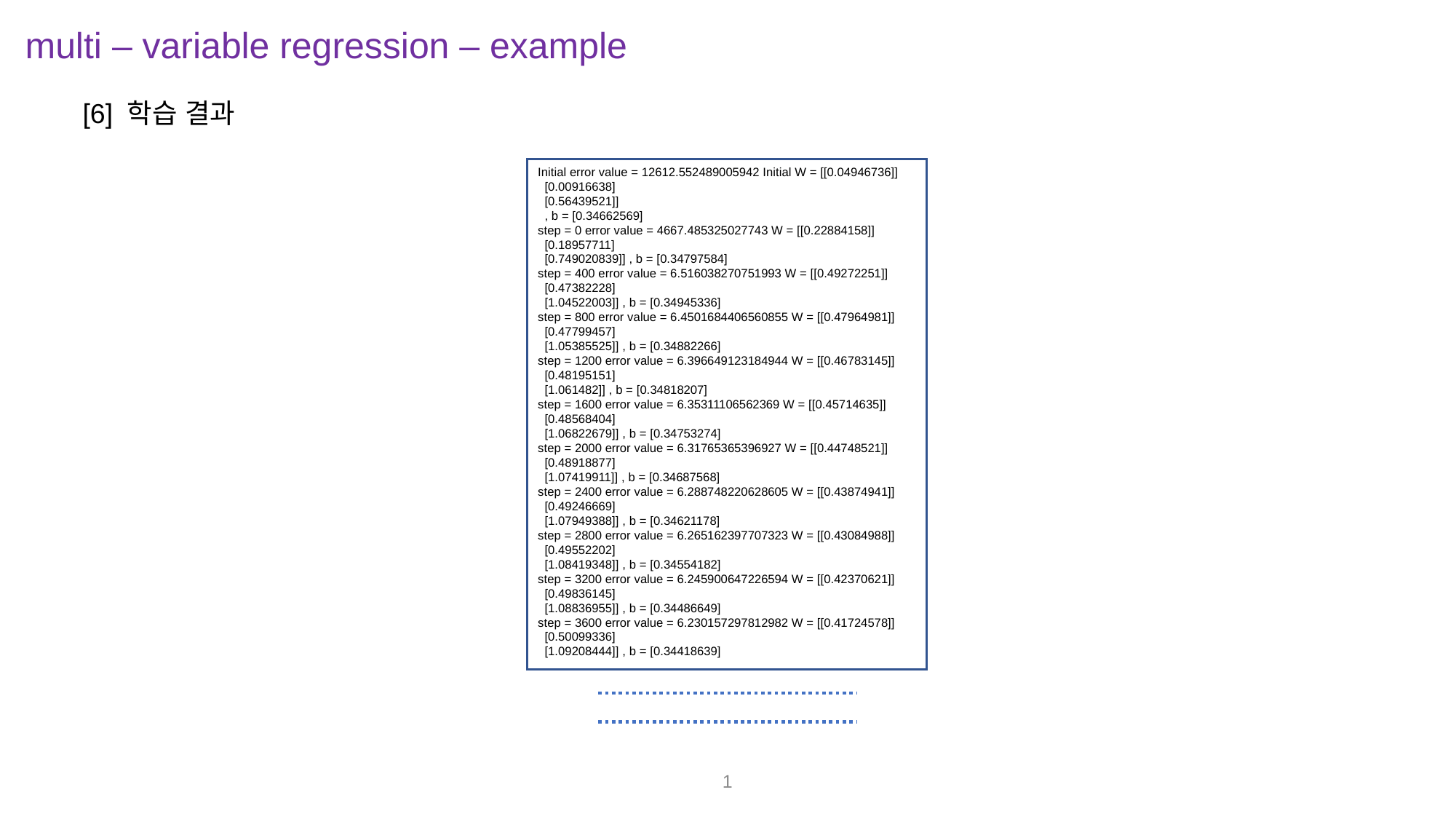

multi – variable regression – example
[6] 학습 결과
Initial error value = 12612.552489005942 Initial W = [[0.04946736]]
  [0.00916638]
  [0.56439521]]
  , b = [0.34662569]
step = 0 error value = 4667.485325027743 W = [[0.22884158]]
  [0.18957711]
  [0.749020839]] , b = [0.34797584]
step = 400 error value = 6.516038270751993 W = [[0.49272251]]
  [0.47382228]
  [1.04522003]] , b = [0.34945336]
step = 800 error value = 6.4501684406560855 W = [[0.47964981]]
  [0.47799457]
  [1.05385525]] , b = [0.34882266]
step = 1200 error value = 6.396649123184944 W = [[0.46783145]]
  [0.48195151]
  [1.061482]] , b = [0.34818207]
step = 1600 error value = 6.35311106562369 W = [[0.45714635]]
  [0.48568404]
  [1.06822679]] , b = [0.34753274]
step = 2000 error value = 6.31765365396927 W = [[0.44748521]]
  [0.48918877]
  [1.07419911]] , b = [0.34687568]
step = 2400 error value = 6.288748220628605 W = [[0.43874941]]
  [0.49246669]
  [1.07949388]] , b = [0.34621178]
step = 2800 error value = 6.265162397707323 W = [[0.43084988]]
  [0.49552202]
  [1.08419348]] , b = [0.34554182]
step = 3200 error value = 6.245900647226594 W = [[0.42370621]]
  [0.49836145]
  [1.08836955]] , b = [0.34486649]
step = 3600 error value = 6.230157297812982 W = [[0.41724578]]
  [0.50099336]
  [1.09208444]] , b = [0.34418639]

1